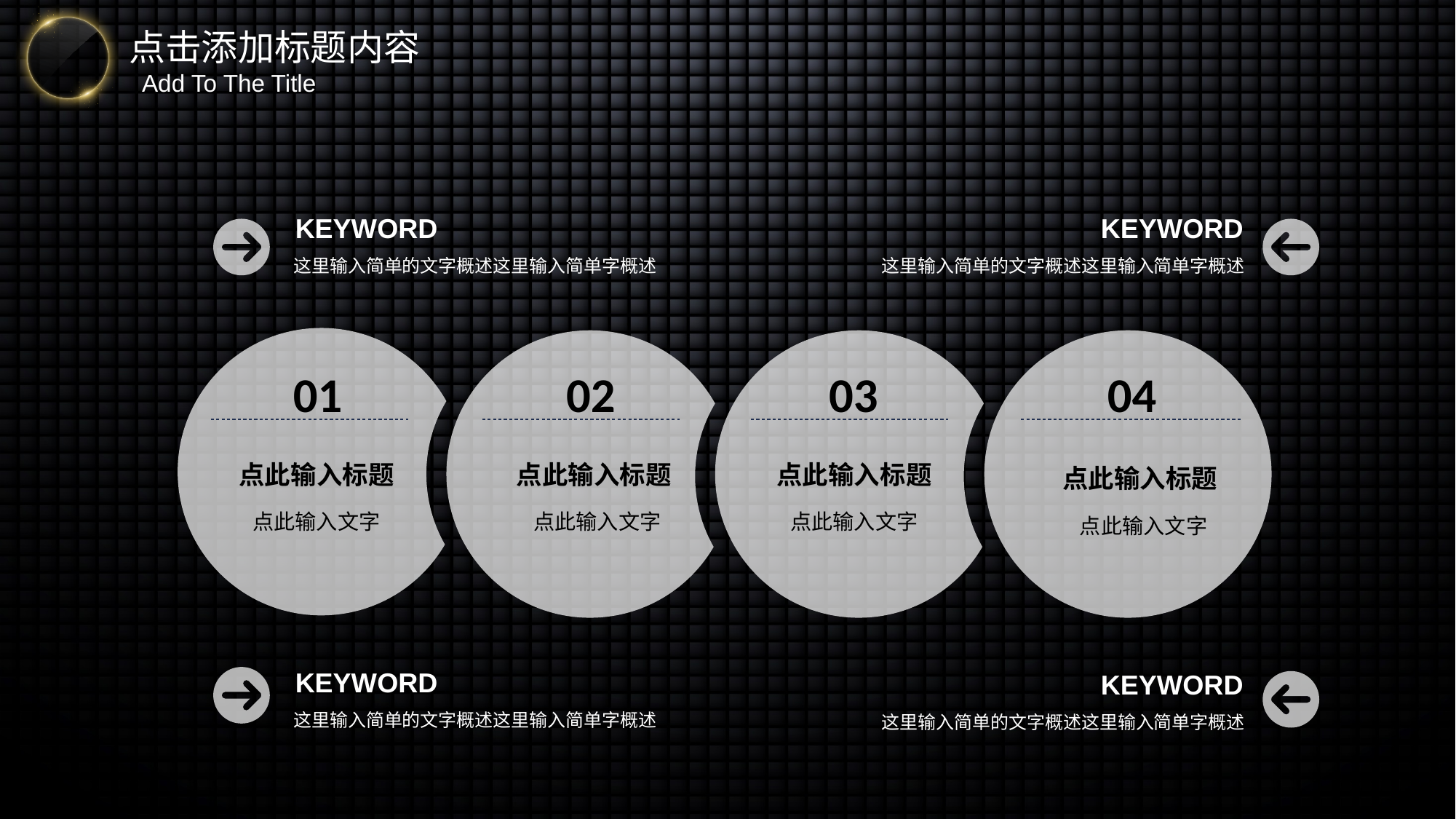

KEYWORD
KEYWORD

这里输入简单的文字概述这里输入简单字概述
这里输入简单的文字概述这里输入简单字概述

01
02
03
04

点此输入标题
点此输入标题
点此输入标题
点此输入标题
点此输入文字
点此输入文字
点此输入文字
点此输入文字
KEYWORD
KEYWORD

这里输入简单的文字概述这里输入简单字概述
这里输入简单的文字概述这里输入简单字概述